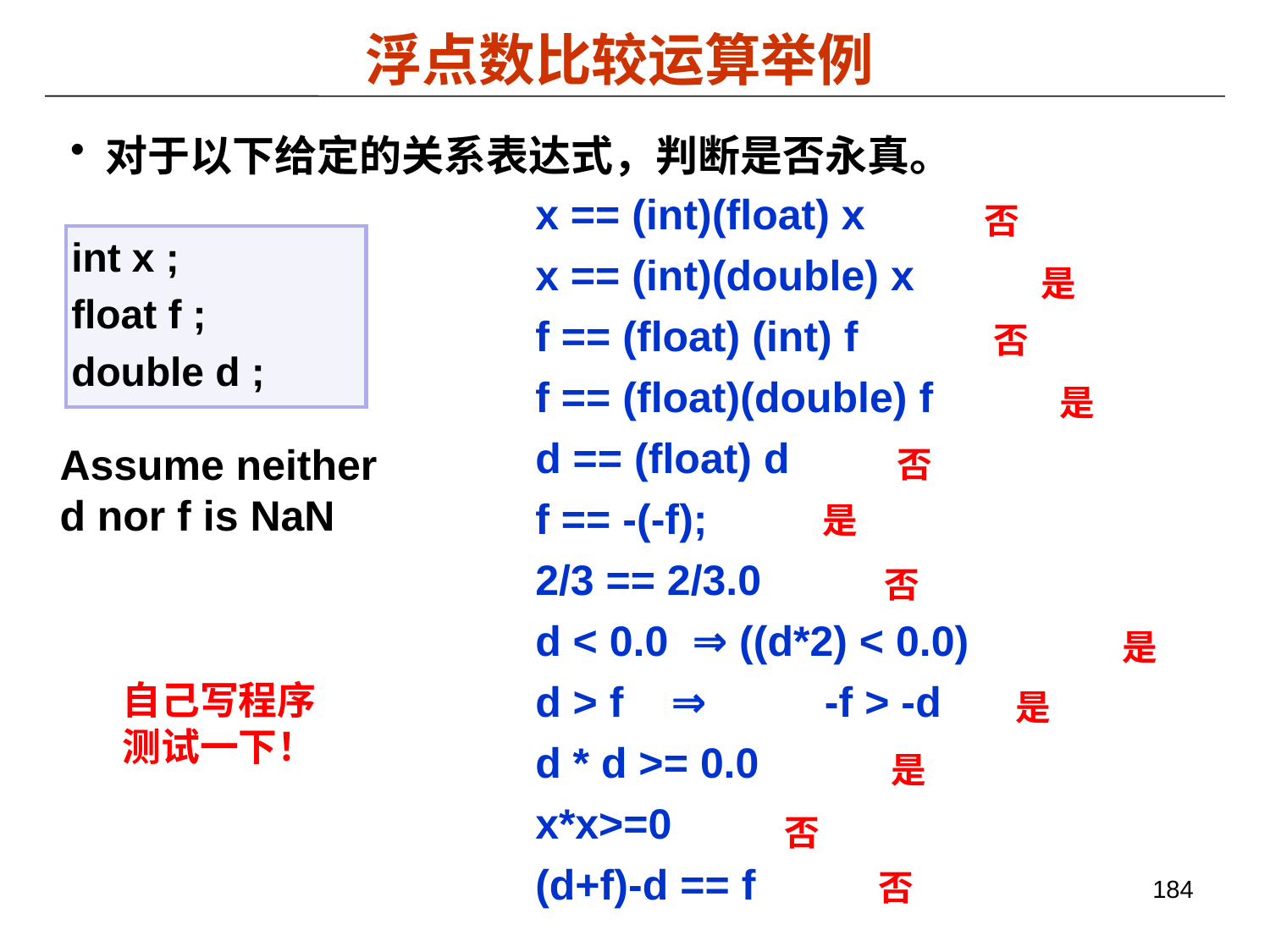

Carnegie Mellon
浮点数比较运算举例
对于以下给定的关系表达式，判断是否永真。
x == (int)(float) x
x == (int)(double) x
f == (float) (int) f
f == (float)(double) f
d == (float) d
f == -(-f);
2/3 == 2/3.0
d < 0.0  ⇒ ((d*2) < 0.0)
d > f    ⇒ 	-f > -d
d * d >= 0.0
x*x>=0
(d+f)-d == f
否
int x ;
float f ;
double d ;
是
否
是
Assume neither
d nor f is NaN
否
是
否
是
自己写程序测试一下！
是
是
否
否
184